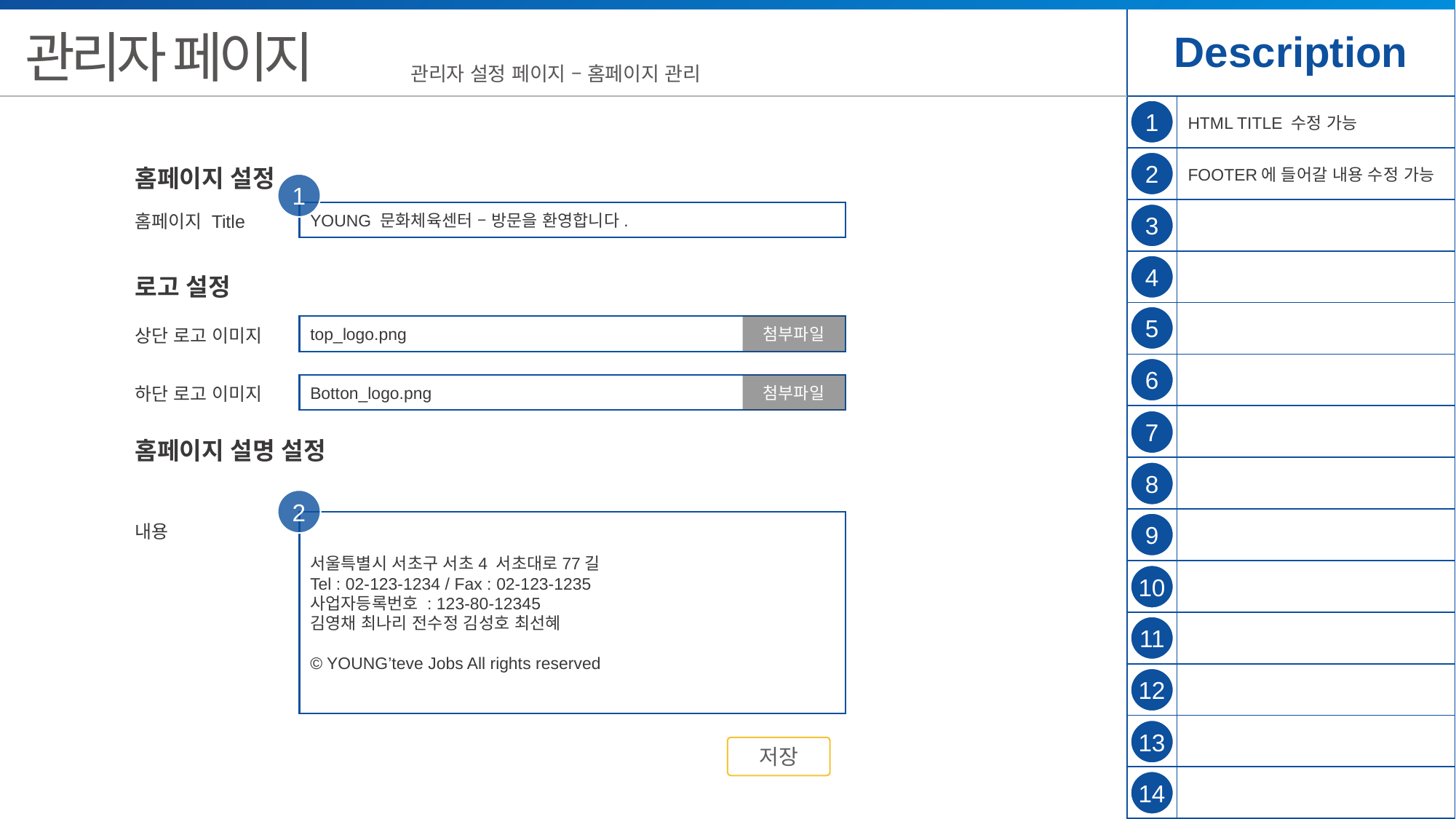

| Description |  |
| --- | --- |
|  | HTML TITLE 수정 가능 |
|  | FOOTER에 들어갈 내용 수정 가능 |
|  |  |
|  |  |
|  |  |
|  |  |
|  |  |
|  |  |
|  |  |
|  |  |
|  |  |
|  |  |
|  |  |
|  |  |
관리자 페이지
관리자 설정 페이지 – 홈페이지 관리
1
2
홈페이지 설정
1
YOUNG 문화체육센터 – 방문을 환영합니다.
3
홈페이지 Title
4
로고 설정
5
첨부파일
top_logo.png
상단 로고 이미지
6
Botton_logo.png
첨부파일
하단 로고 이미지
7
홈페이지 설명 설정
8
2
서울특별시 서초구 서초4 서초대로77길
Tel : 02-123-1234 / Fax : 02-123-1235
사업자등록번호 : 123-80-12345
김영채 최나리 전수정 김성호 최선혜

© YOUNG’teve Jobs All rights reserved
9
내용
10
11
12
13
저장
14